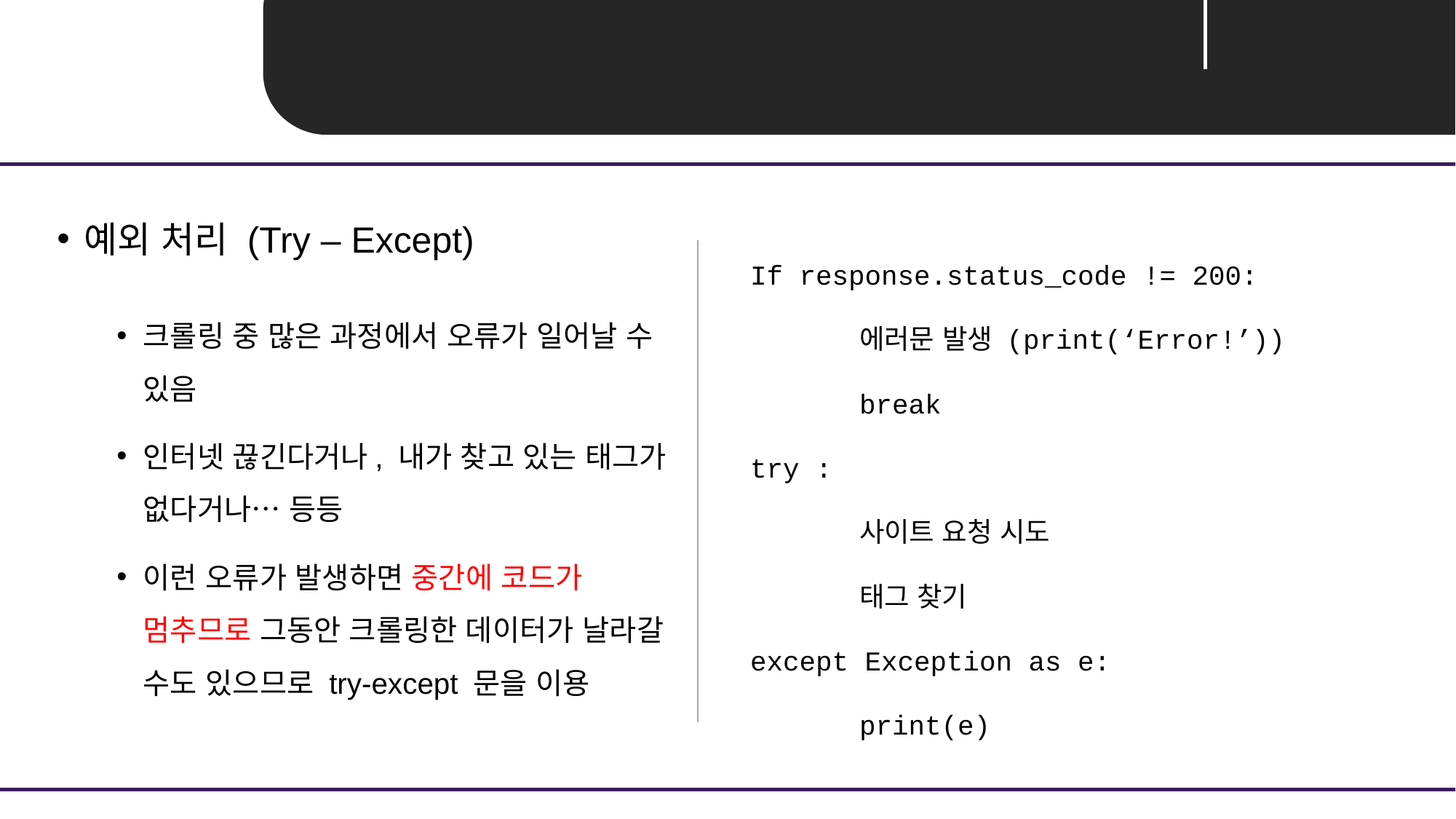

Unit  02 ㅣ BeautifulSoup
예외 처리 (Try – Except)

If response.status_code != 200:
	에러문 발생 (print(‘Error!’))
	break
try :
	사이트 요청 시도
	태그 찾기
except Exception as e:
	print(e)

크롤링 중 많은 과정에서 오류가 일어날 수 있음
인터넷 끊긴다거나, 내가 찾고 있는 태그가 없다거나… 등등
이런 오류가 발생하면 중간에 코드가 멈추므로 그동안 크롤링한 데이터가 날라갈 수도 있으므로 try-except 문을 이용